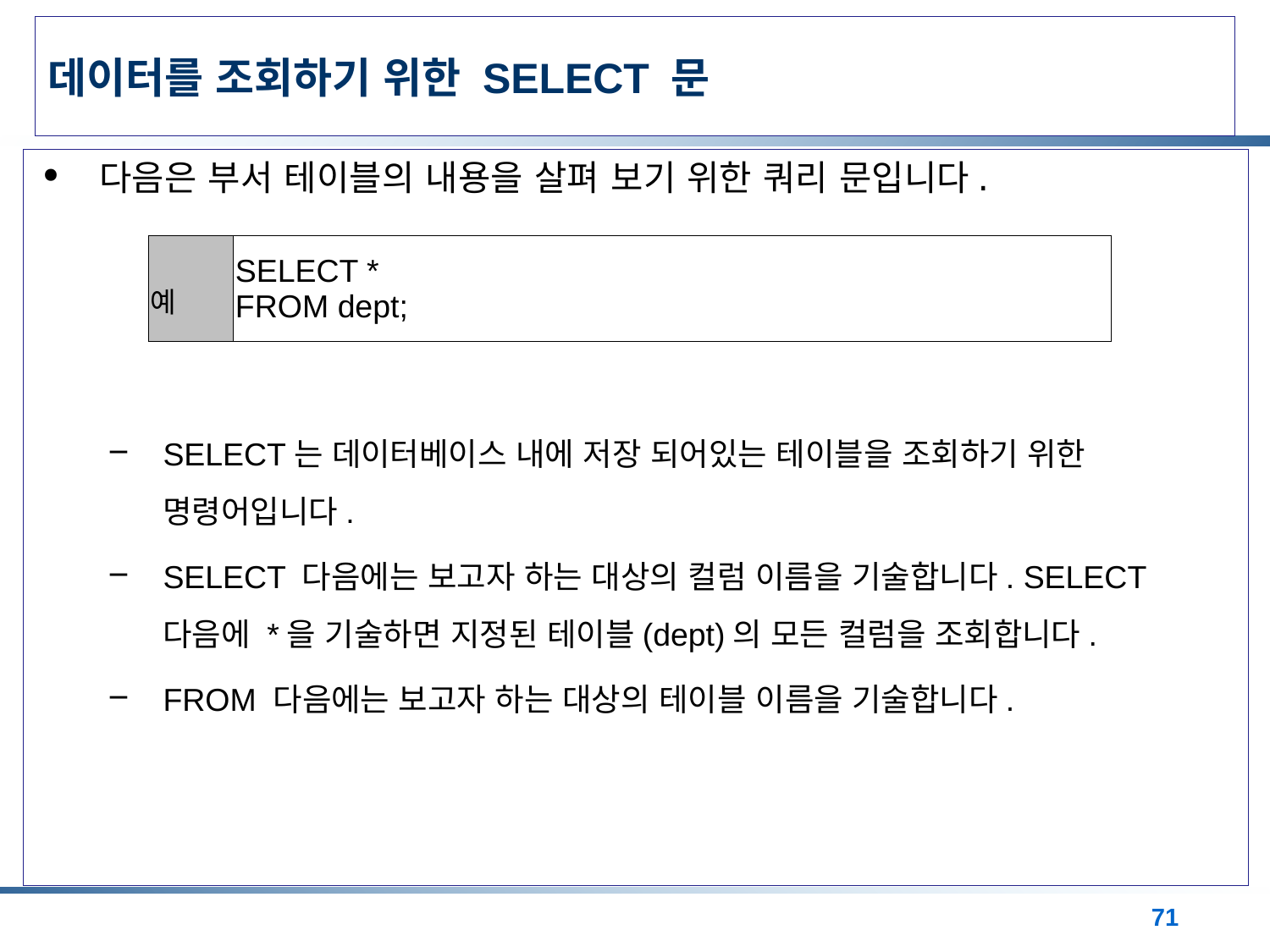

# 데이터를 조회하기 위한 SELECT 문
다음은 부서 테이블의 내용을 살펴 보기 위한 쿼리 문입니다.

SELECT는 데이터베이스 내에 저장 되어있는 테이블을 조회하기 위한 명령어입니다.
SELECT 다음에는 보고자 하는 대상의 컬럼 이름을 기술합니다. SELECT 다음에 *을 기술하면 지정된 테이블(dept)의 모든 컬럼을 조회합니다.
FROM 다음에는 보고자 하는 대상의 테이블 이름을 기술합니다.
| 예 | SELECT \* FROM dept; |
| --- | --- |